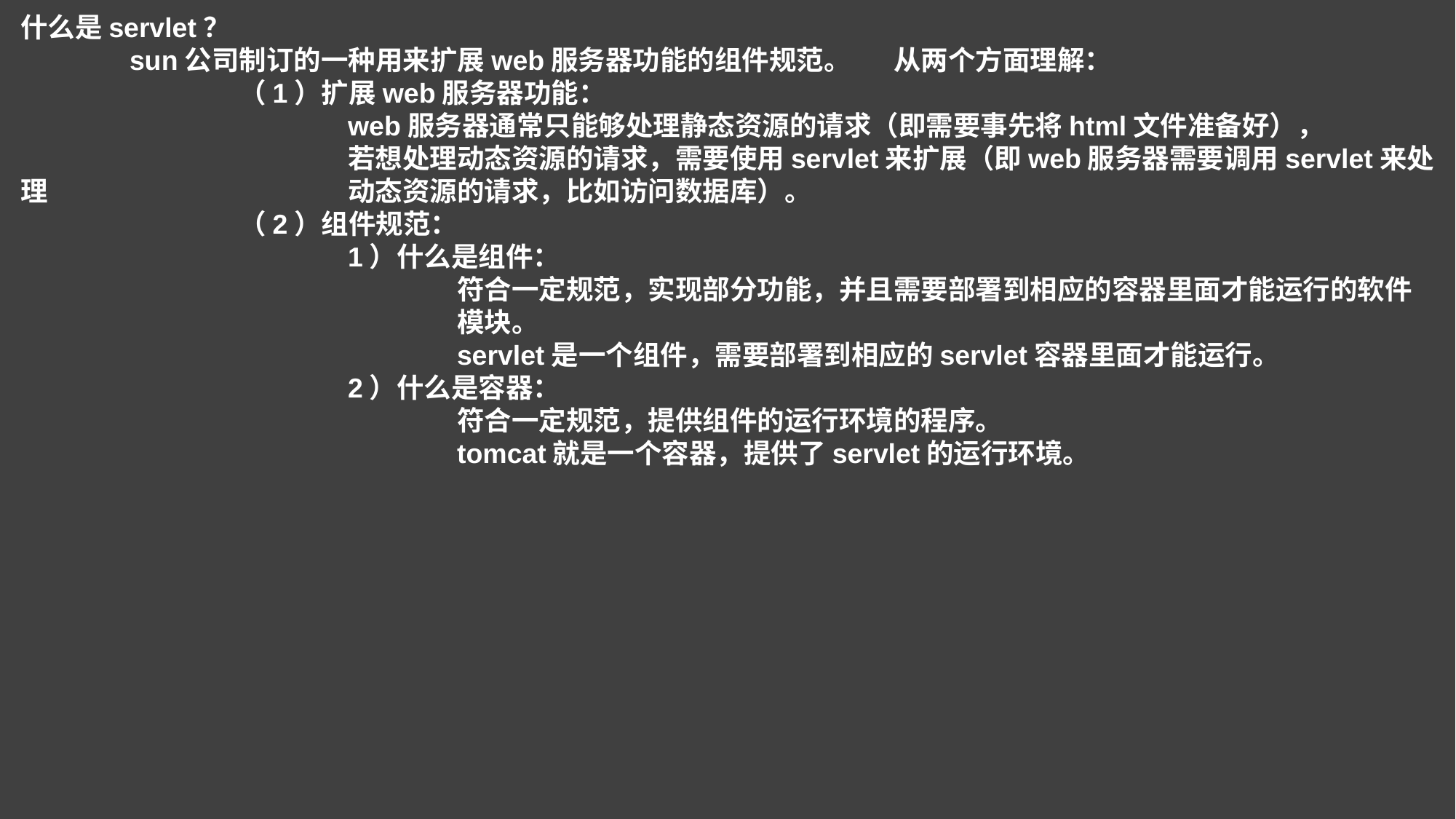

什么是servlet？
	sun公司制订的一种用来扩展web服务器功能的组件规范。	从两个方面理解：
		（1）扩展web服务器功能：
			web服务器通常只能够处理静态资源的请求（即需要事先将html文件准备好），
			若想处理动态资源的请求，需要使用servlet来扩展（即web服务器需要调用servlet来处理			动态资源的请求，比如访问数据库）。
		（2）组件规范：
			1）什么是组件：
				符合一定规范，实现部分功能，并且需要部署到相应的容器里面才能运行的软件 				模块。
				servlet是一个组件，需要部署到相应的servlet容器里面才能运行。
			2）什么是容器：
				符合一定规范，提供组件的运行环境的程序。
				tomcat就是一个容器，提供了servlet的运行环境。